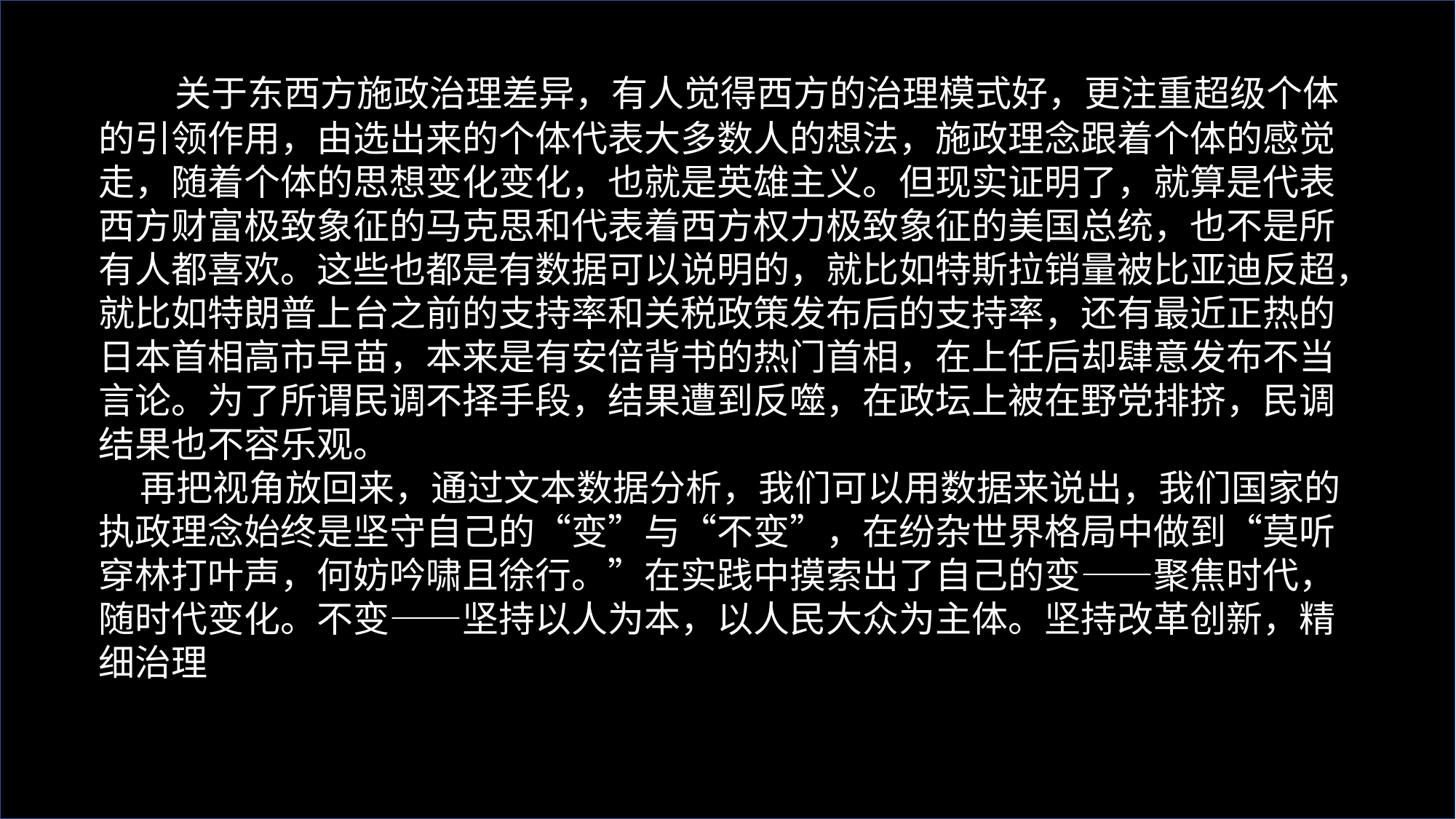

关于东西方施政治理差异，有人觉得西方的治理模式好，更注重超级个体的引领作用，由选出来的个体代表大多数人的想法，施政理念跟着个体的感觉走，随着个体的思想变化变化，也就是英雄主义。但现实证明了，就算是代表西方财富极致象征的马克思和代表着西方权力极致象征的美国总统，也不是所有人都喜欢。这些也都是有数据可以说明的，就比如特斯拉销量被比亚迪反超，就比如特朗普上台之前的支持率和关税政策发布后的支持率，还有最近正热的日本首相高市早苗，本来是有安倍背书的热门首相，在上任后却肆意发布不当言论。为了所谓民调不择手段，结果遭到反噬，在政坛上被在野党排挤，民调结果也不容乐观。
    再把视角放回来，通过文本数据分析，我们可以用数据来说出，我们国家的执政理念始终是坚守自己的“变”与“不变”，在纷杂世界格局中做到“莫听穿林打叶声，何妨吟啸且徐行。”在实践中摸索出了自己的变——聚焦时代，随时代变化。不变——坚持以人为本，以人民大众为主体。坚持改革创新，精细治理